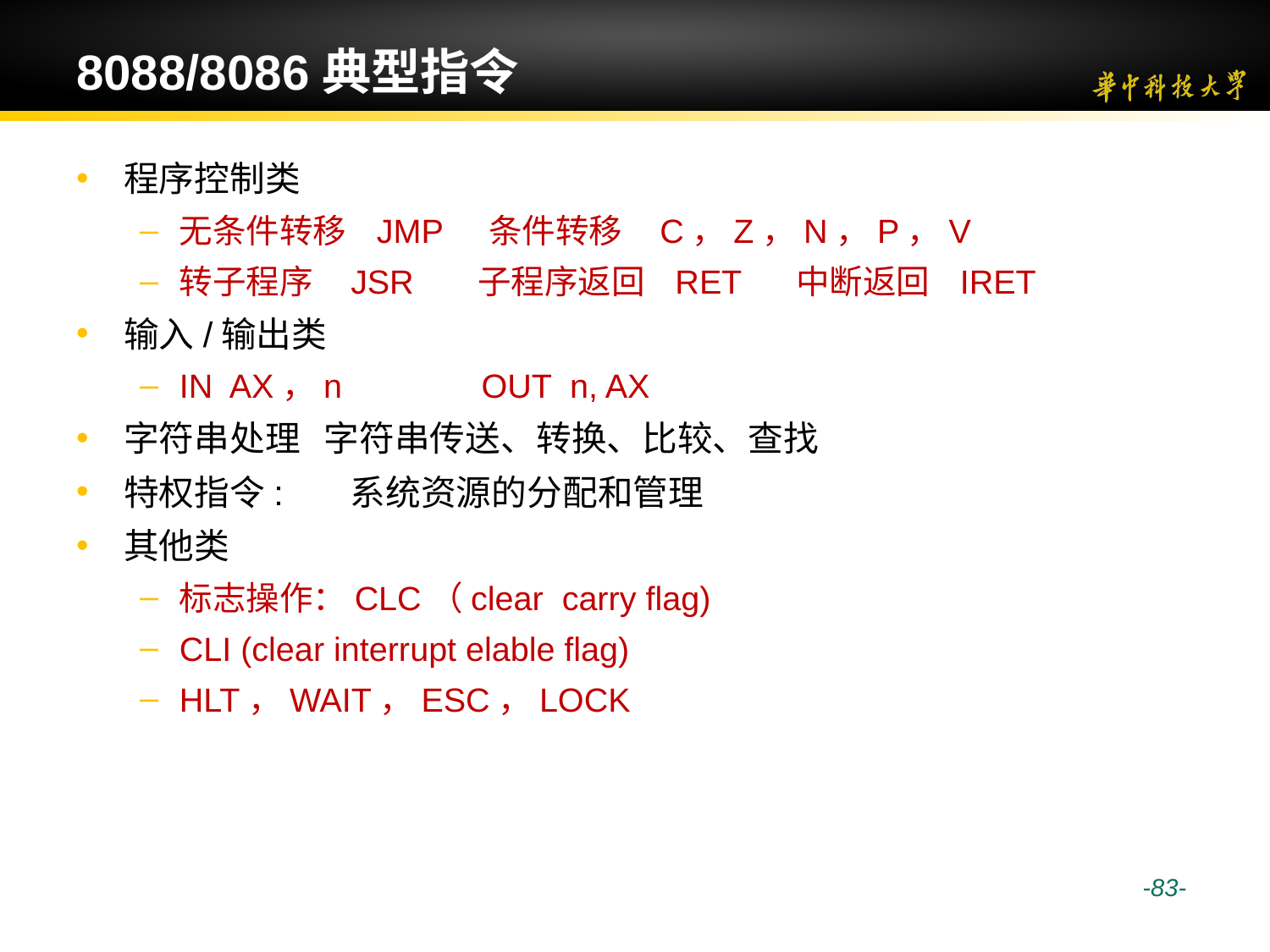

# 8088/8086典型指令
程序控制类
无条件转移   JMP    条件转移    C，Z，N，P，V
转子程序    JSR      子程序返回   RET     中断返回   IRET
输入/输出类
IN  AX，n               OUT  n, AX
字符串处理   字符串传送、转换、比较、查找
特权指令:      系统资源的分配和管理
其他类
标志操作：CLC（clear  carry flag)
CLI (clear interrupt elable flag)
HLT，WAIT，ESC，LOCK
 -83-